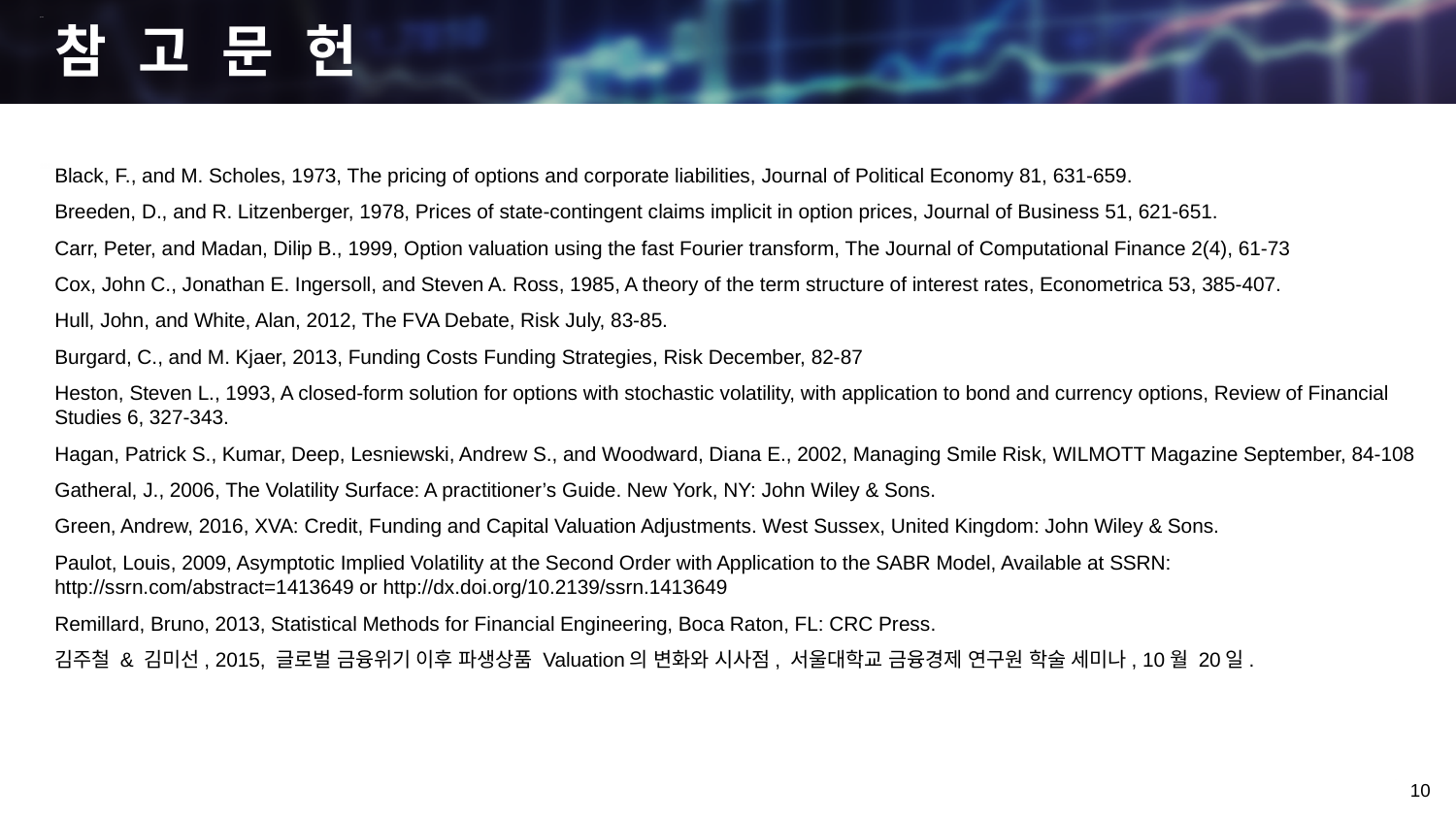

참  고  문  헌
Black, F., and M. Scholes, 1973, The pricing of options and corporate liabilities, Journal of Political Economy 81, 631-659.

Breeden, D., and R. Litzenberger, 1978, Prices of state-contingent claims implicit in option prices, Journal of Business 51, 621-651.

Carr, Peter, and Madan, Dilip B., 1999, Option valuation using the fast Fourier transform, The Journal of Computational Finance 2(4), 61-73

Cox, John C., Jonathan E. Ingersoll, and Steven A. Ross, 1985, A theory of the term structure of interest rates, Econometrica 53, 385-407.

Hull, John, and White, Alan, 2012, The FVA Debate, Risk July, 83-85.

Burgard, C., and M. Kjaer, 2013, Funding Costs Funding Strategies, Risk December, 82-87

Heston, Steven L., 1993, A closed-form solution for options with stochastic volatility, with application to bond and currency options, Review of Financial Studies 6, 327-343.

Hagan, Patrick S., Kumar, Deep, Lesniewski, Andrew S., and Woodward, Diana E., 2002, Managing Smile Risk, WILMOTT Magazine September, 84-108

Gatheral, J., 2006, The Volatility Surface: A practitioner’s Guide. New York, NY: John Wiley & Sons.

Green, Andrew, 2016, XVA: Credit, Funding and Capital Valuation Adjustments. West Sussex, United Kingdom: John Wiley & Sons.

Paulot, Louis, 2009, Asymptotic Implied Volatility at the Second Order with Application to the SABR Model, Available at SSRN: http://ssrn.com/abstract=1413649 or http://dx.doi.org/10.2139/ssrn.1413649

Remillard, Bruno, 2013, Statistical Methods for Financial Engineering, Boca Raton, FL: CRC Press.

김주철 & 김미선, 2015, 글로벌 금융위기 이후 파생상품 Valuation의 변화와 시사점, 서울대학교 금융경제 연구원 학술 세미나, 10월 20일.

10